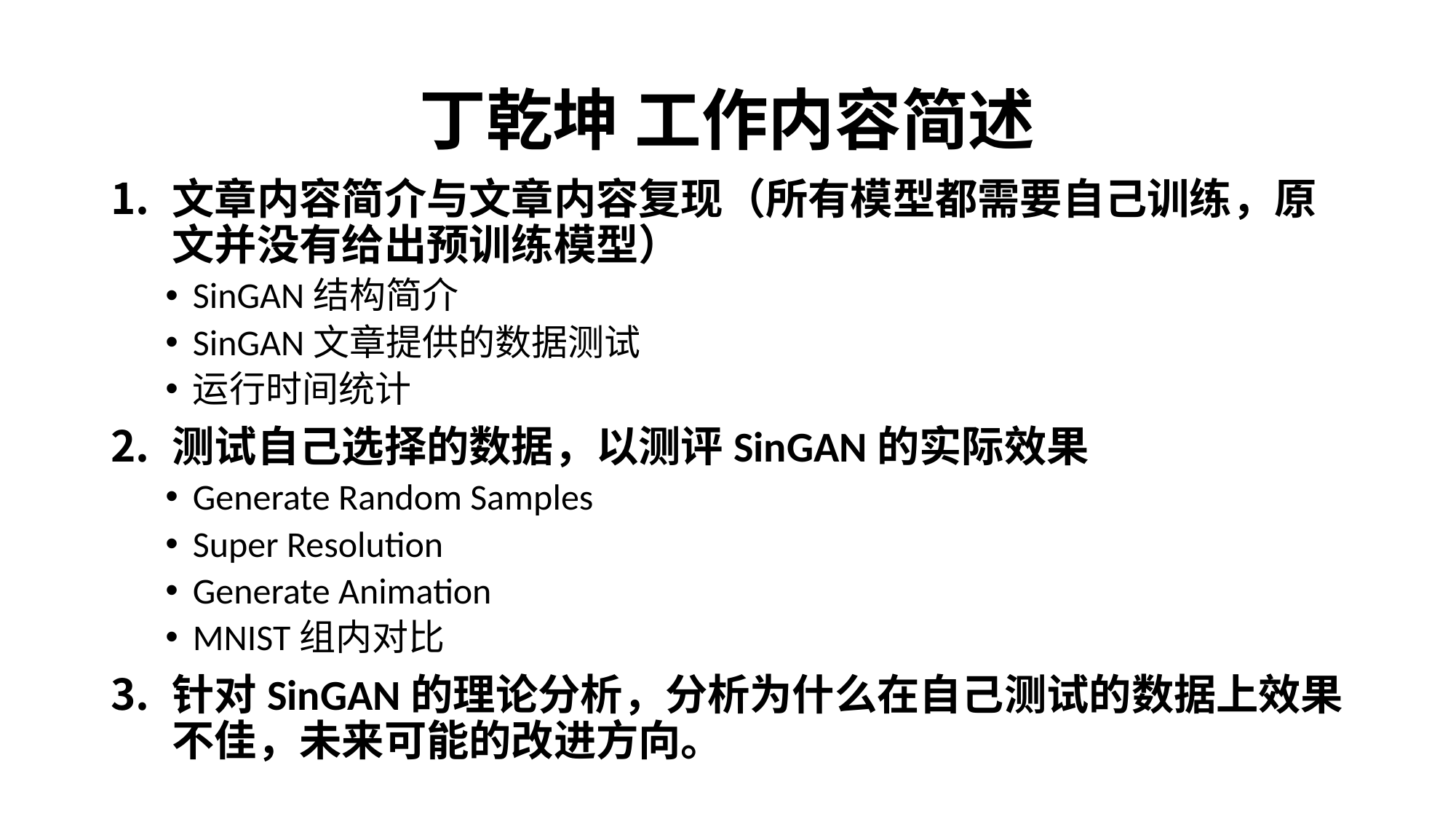

# 丁乾坤 工作内容简述
文章内容简介与文章内容复现（所有模型都需要自己训练，原文并没有给出预训练模型）
SinGAN结构简介
SinGAN文章提供的数据测试
运行时间统计
测试自己选择的数据，以测评SinGAN的实际效果
Generate Random Samples
Super Resolution
Generate Animation
MNIST组内对比
针对SinGAN的理论分析，分析为什么在自己测试的数据上效果不佳，未来可能的改进方向。